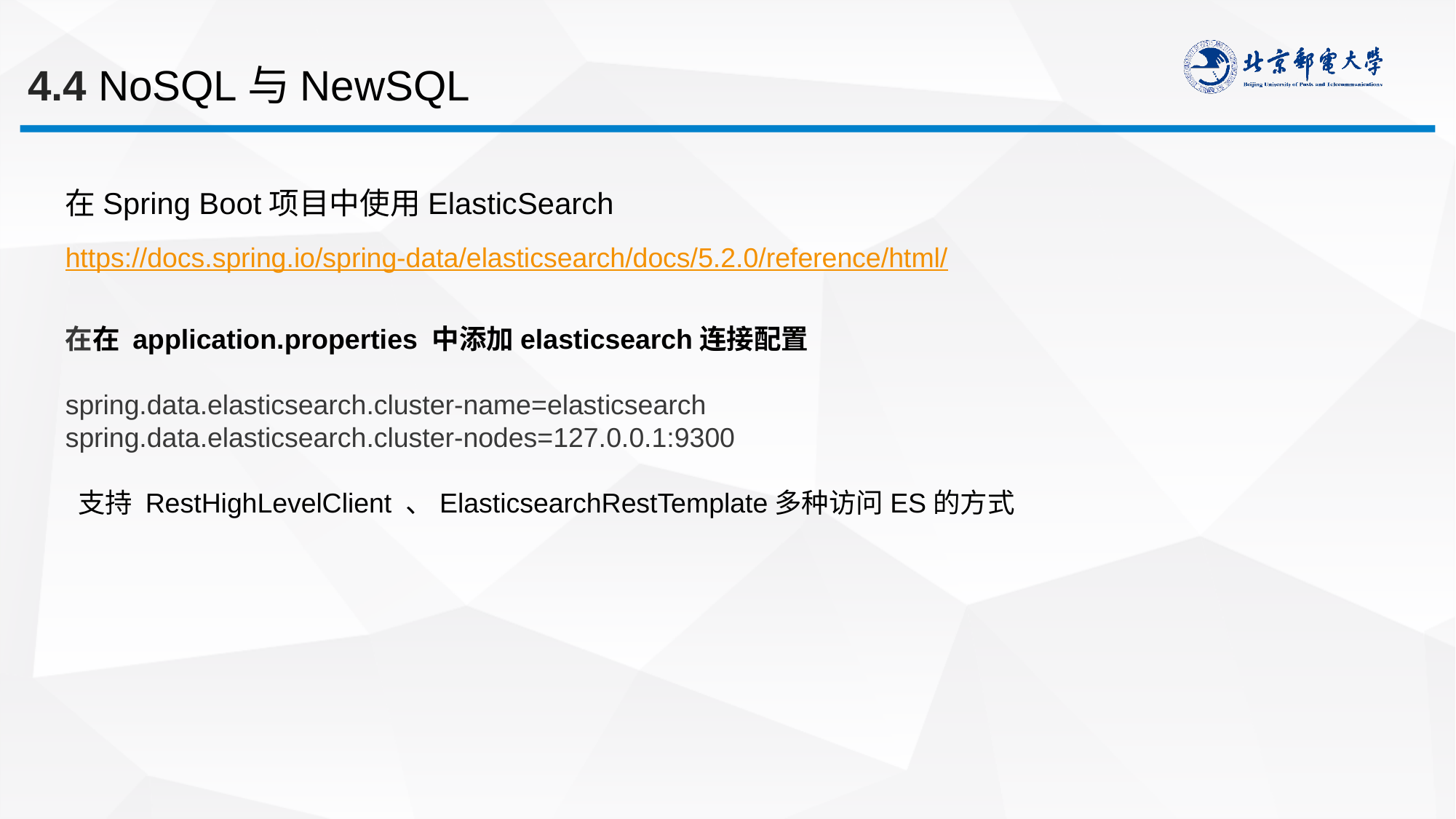

4.4 NoSQL与NewSQL

在Spring Boot项目中使用ElasticSearch
https://docs.spring.io/spring-data/elasticsearch/docs/5.2.0/reference/html/

在在 application.properties 中添加elasticsearch连接配置

spring.data.elasticsearch.cluster-name=elasticsearch
spring.data.elasticsearch.cluster-nodes=127.0.0.1:9300

 支持 RestHighLevelClient 、ElasticsearchRestTemplate多种访问ES的方式